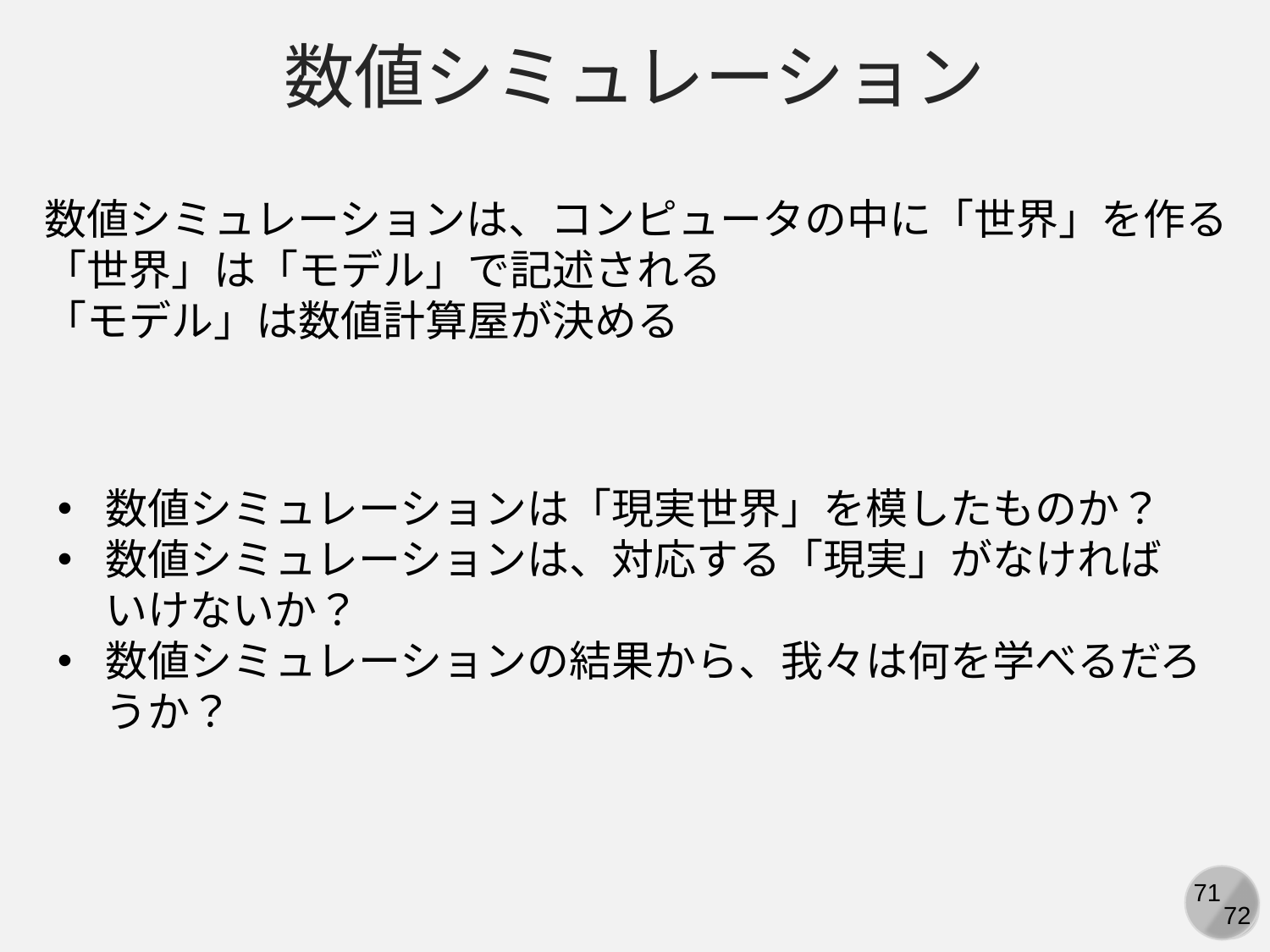

数値シミュレーション
数値シミュレーションは、コンピュータの中に「世界」を作る
「世界」は「モデル」で記述される
「モデル」は数値計算屋が決める
数値シミュレーションは「現実世界」を模したものか？
数値シミュレーションは、対応する「現実」がなければいけないか？
数値シミュレーションの結果から、我々は何を学べるだろうか？